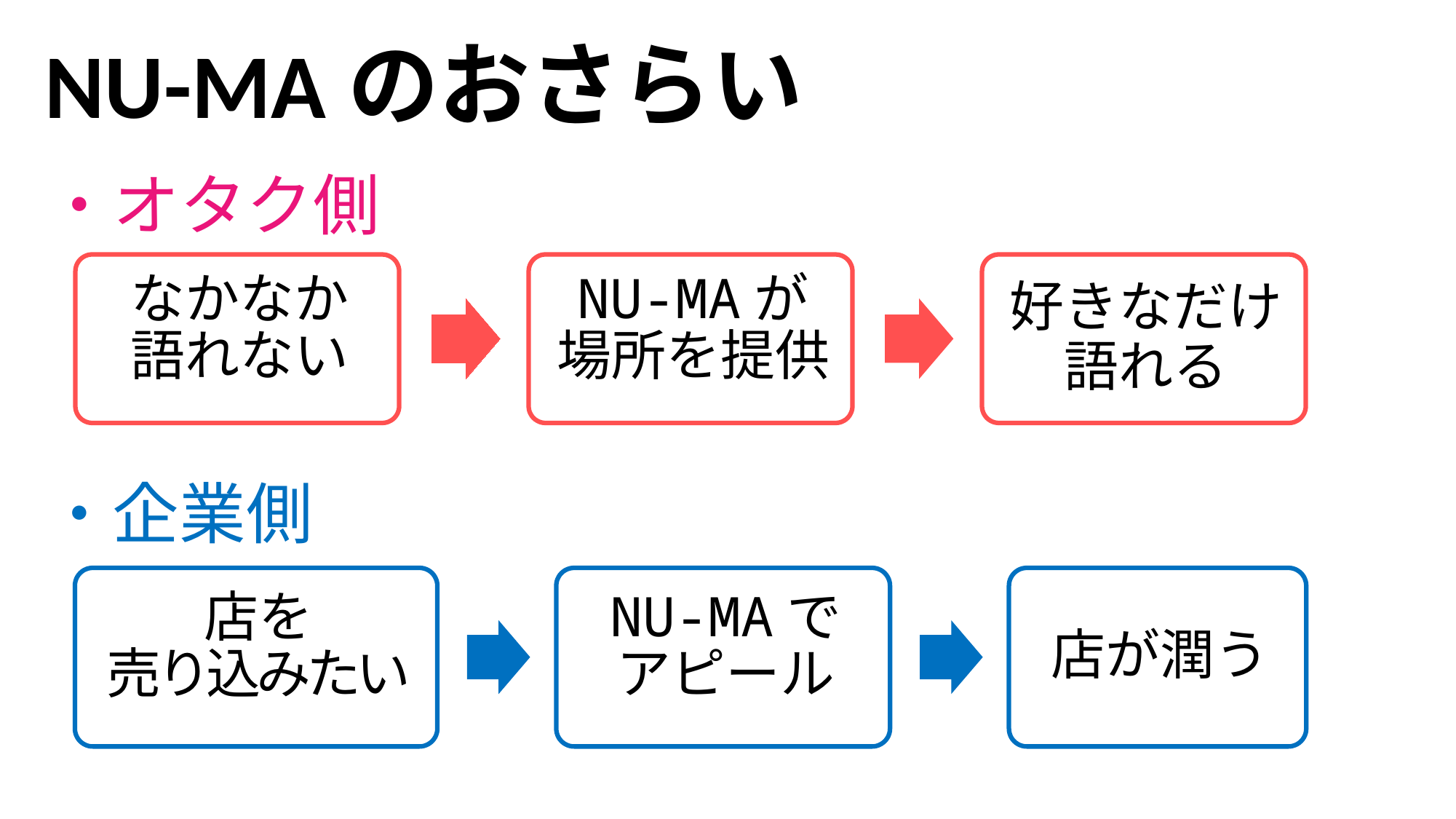

# NU-MAのおさらい
なかなか
語れない

NU-MAが
場所を提供

好きなだけ語れる
・オタク側
店を
売り込みたい

NU-MAで
アピール

店が潤う
・企業側